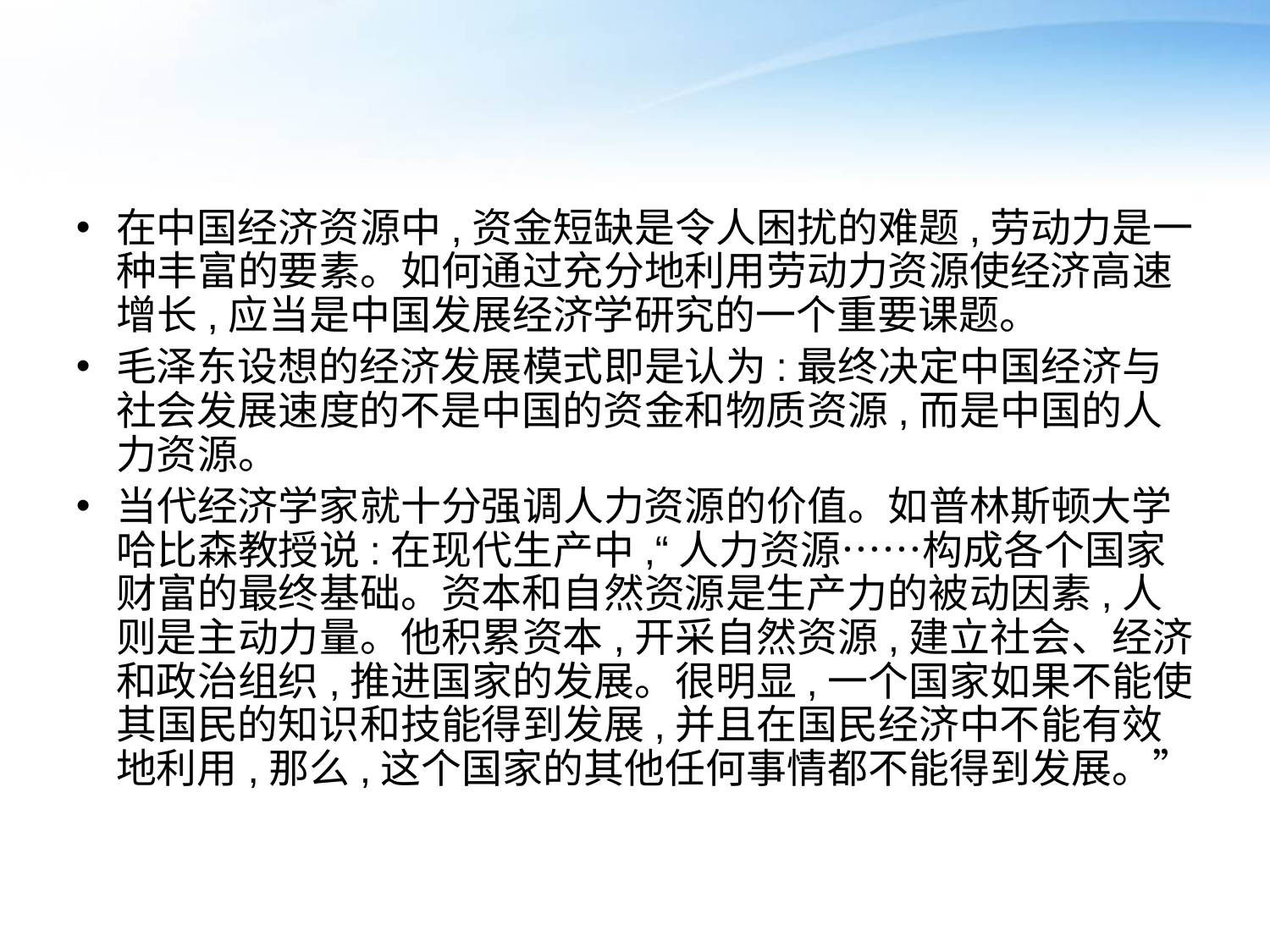

#
在中国经济资源中,资金短缺是令人困扰的难题,劳动力是一种丰富的要素。如何通过充分地利用劳动力资源使经济高速增长,应当是中国发展经济学研究的一个重要课题。
毛泽东设想的经济发展模式即是认为:最终决定中国经济与社会发展速度的不是中国的资金和物质资源,而是中国的人力资源。
当代经济学家就十分强调人力资源的价值。如普林斯顿大学哈比森教授说:在现代生产中,“人力资源……构成各个国家财富的最终基础。资本和自然资源是生产力的被动因素,人则是主动力量。他积累资本,开采自然资源,建立社会、经济和政治组织,推进国家的发展。很明显,一个国家如果不能使其国民的知识和技能得到发展,并且在国民经济中不能有效地利用,那么,这个国家的其他任何事情都不能得到发展。”